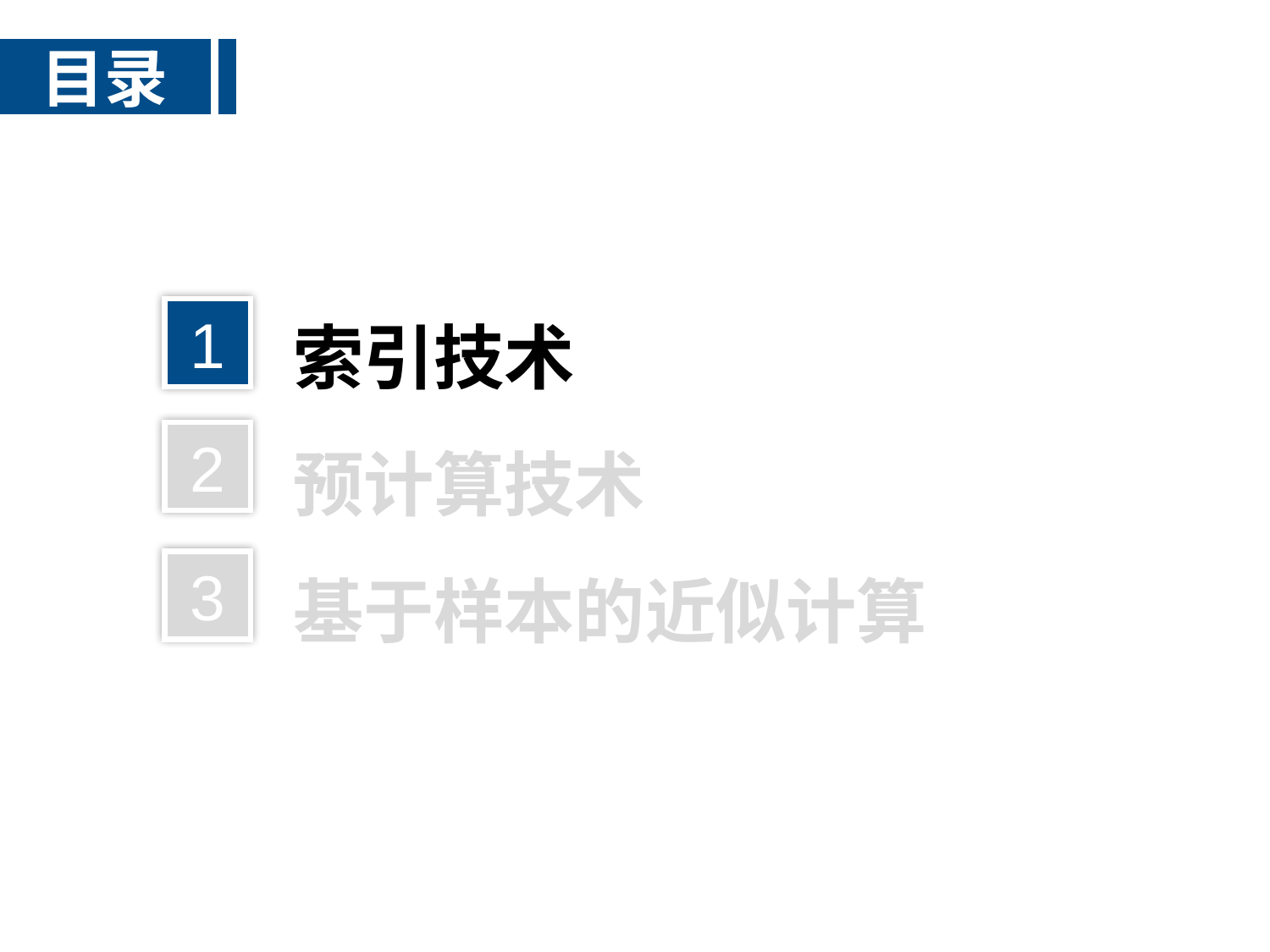

目录

索引技术
预计算技术
基于样本的近似计算
1
2
3